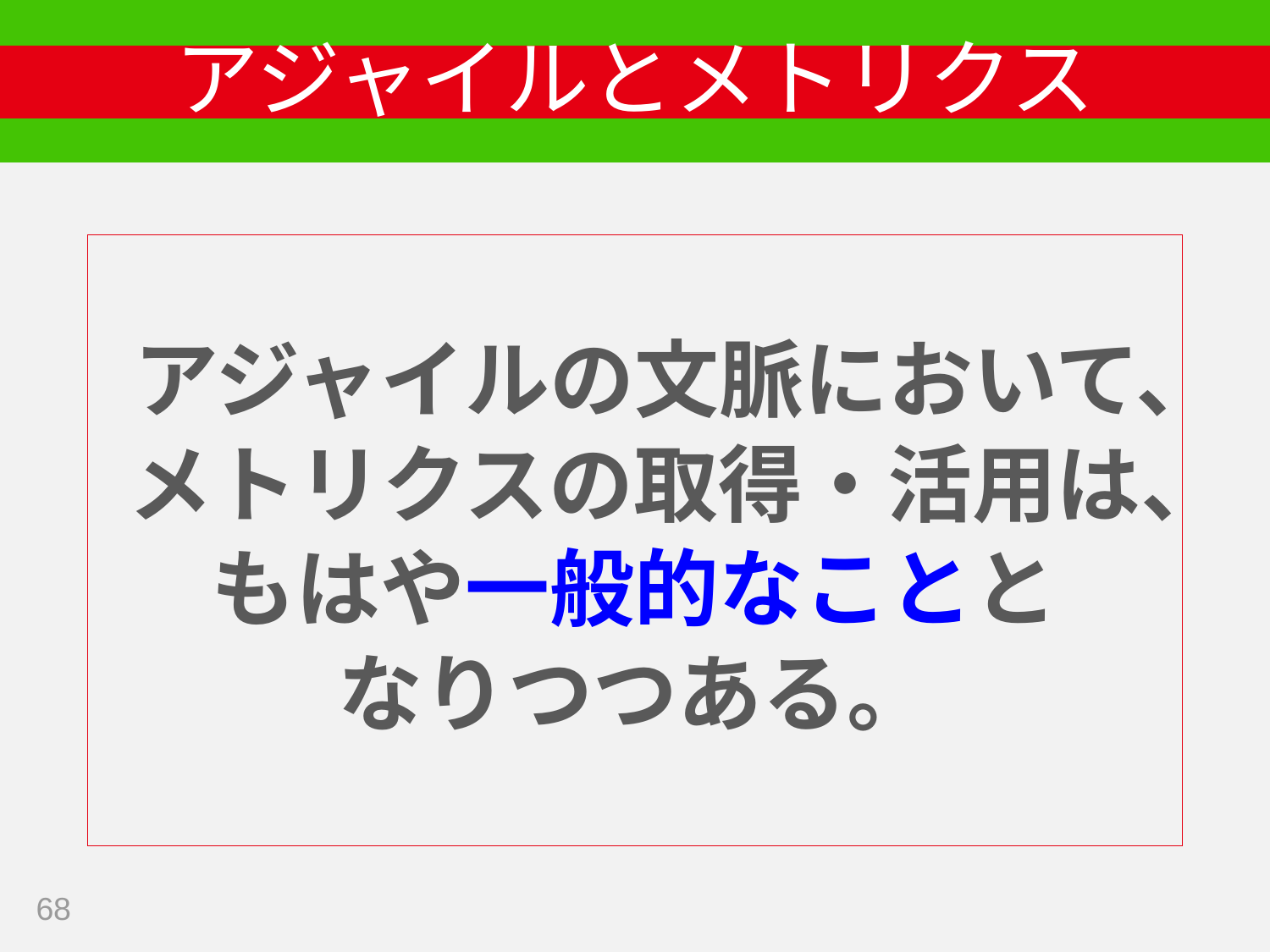

# アジャイルとメトリクス
アジャイルの文脈において、
メトリクスの取得・活用は、
もはや一般的なことと
なりつつある。
68